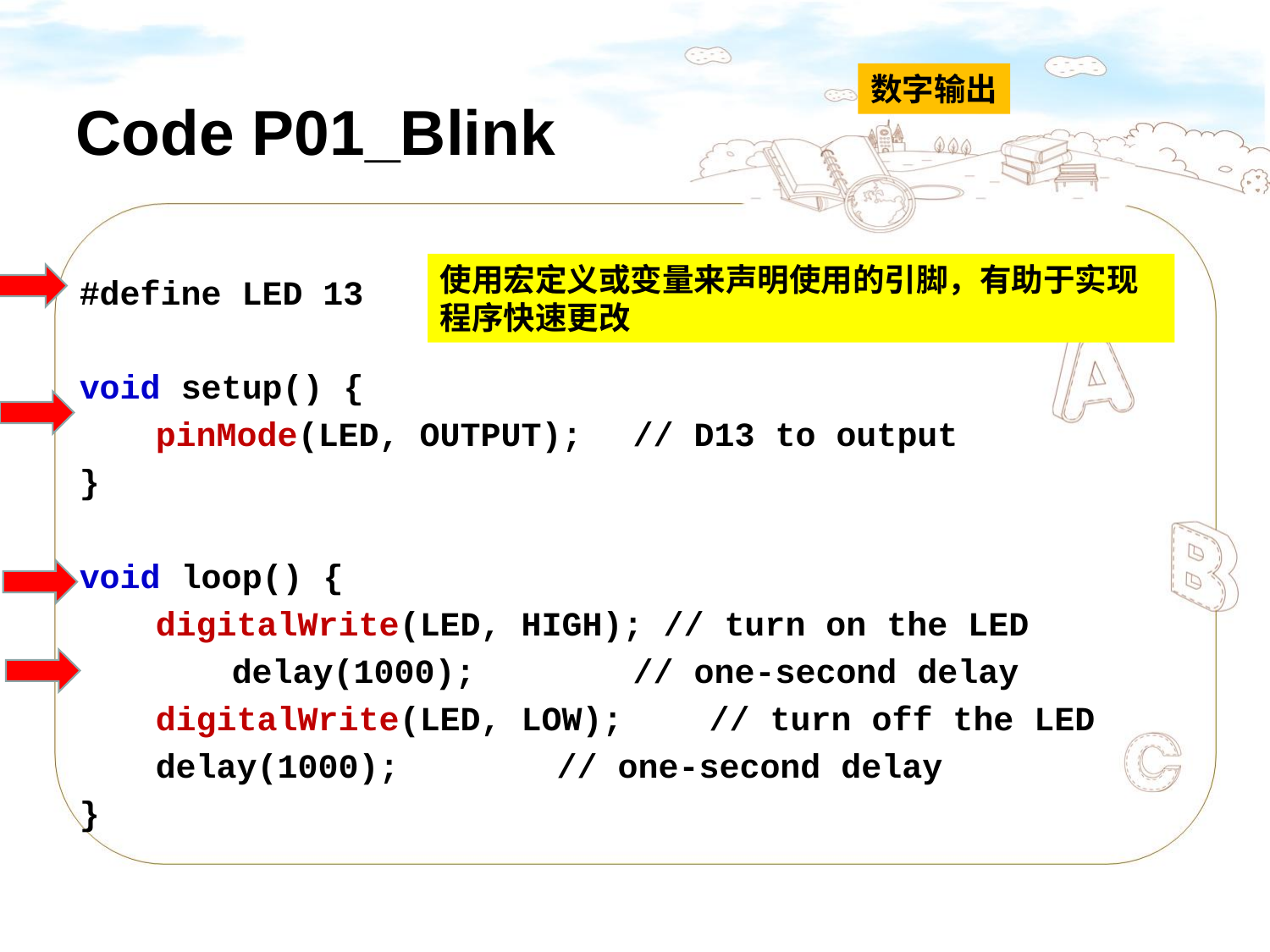

# Code P01_Blink
数字输出
使用宏定义或变量来声明使用的引脚，有助于实现程序快速更改

#define LED 13

void setup() {
  	pinMode(LED, OUTPUT); 	 // D13 to output
}

void loop() {
 	digitalWrite(LED, HIGH); // turn on the LED
    	delay(1000); 		 // one-second delay
 	digitalWrite(LED, LOW);	 // turn off the LED
  	delay(1000); 		 // one-second delay
}